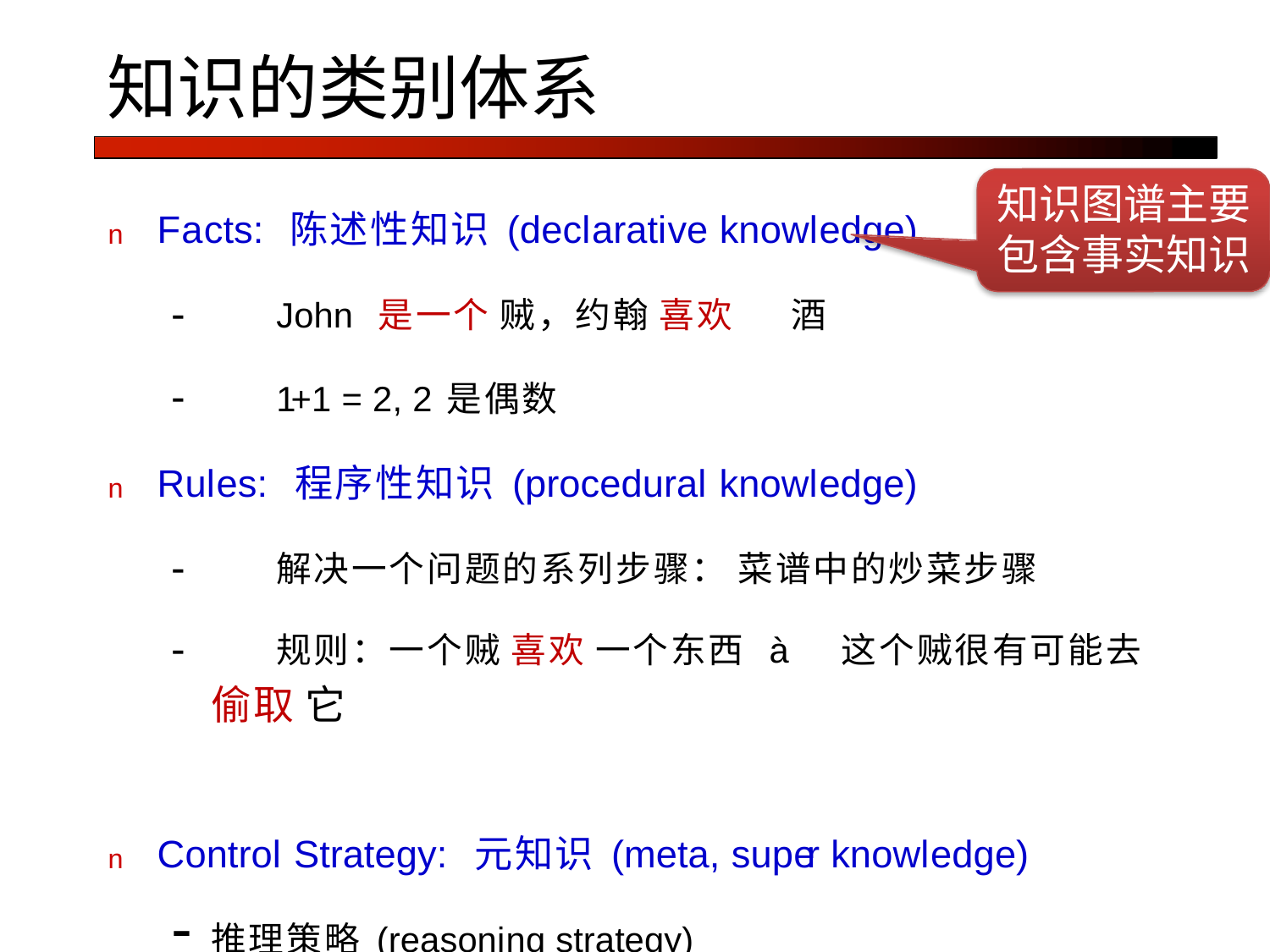

# 知识的类别体系

知识图谱主要 包含事实知识
n	Facts:	陈述性知识(declarative knowledge)

-	John 是⼀个 贼，约翰 喜欢	酒

-	1+1 = 2, 2是偶数

n	Rules: 程序性知识(procedural knowledge)

-	解决⼀个问题的系列步骤： 菜谱中的炒菜步骤
-	规则：⼀个贼 喜欢 ⼀个东西 à 这个贼很有可能去
偷取 它

n	Control Strategy: 元知识(meta, super knowledge)

推理策略(reasoning strategy)

搜索策略(search strategy)

-	...